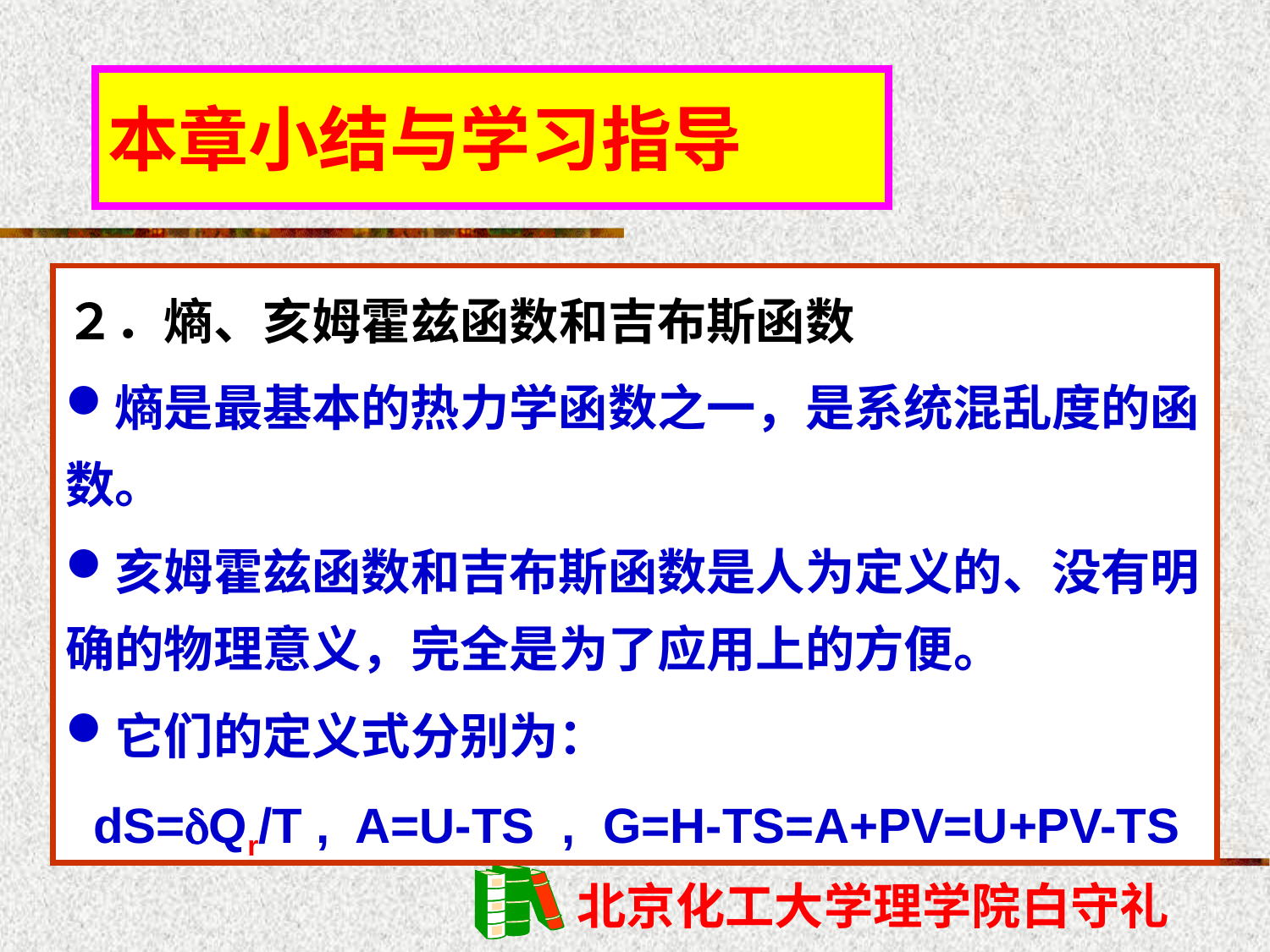

# 本章小结与学习指导
２．熵、亥姆霍兹函数和吉布斯函数
熵是最基本的热力学函数之一，是系统混乱度的函数。
亥姆霍兹函数和吉布斯函数是人为定义的、没有明确的物理意义，完全是为了应用上的方便。
它们的定义式分别为：
  dS=δQr/T ,  A=U-TS  ,  G=H-TS=A+PV=U+PV-TS